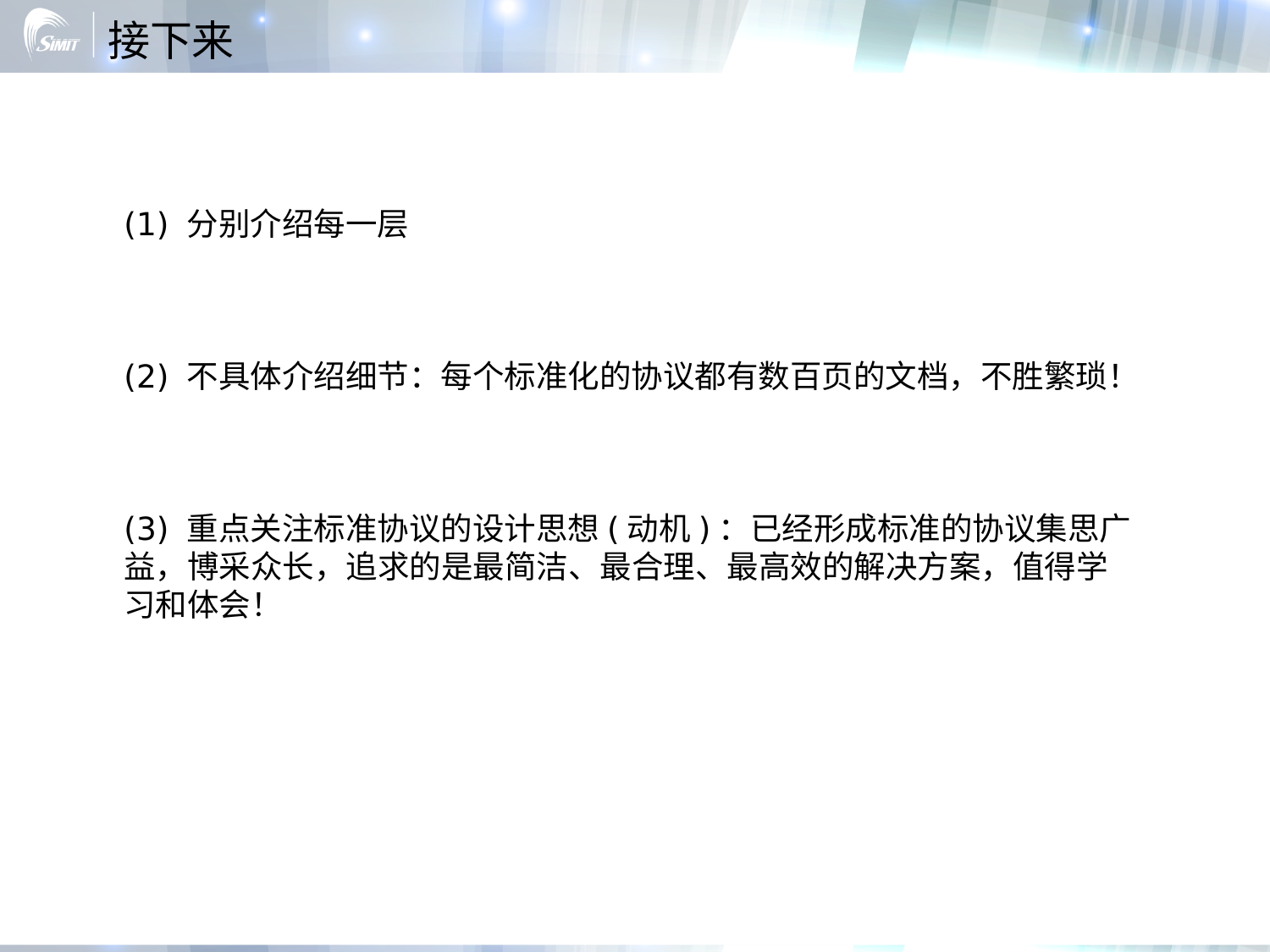

# 接下来
(1) 分别介绍每一层

(2) 不具体介绍细节：每个标准化的协议都有数百页的文档，不胜繁琐！

(3) 重点关注标准协议的设计思想(动机)：已经形成标准的协议集思广益，博采众长，追求的是最简洁、最合理、最高效的解决方案，值得学习和体会！